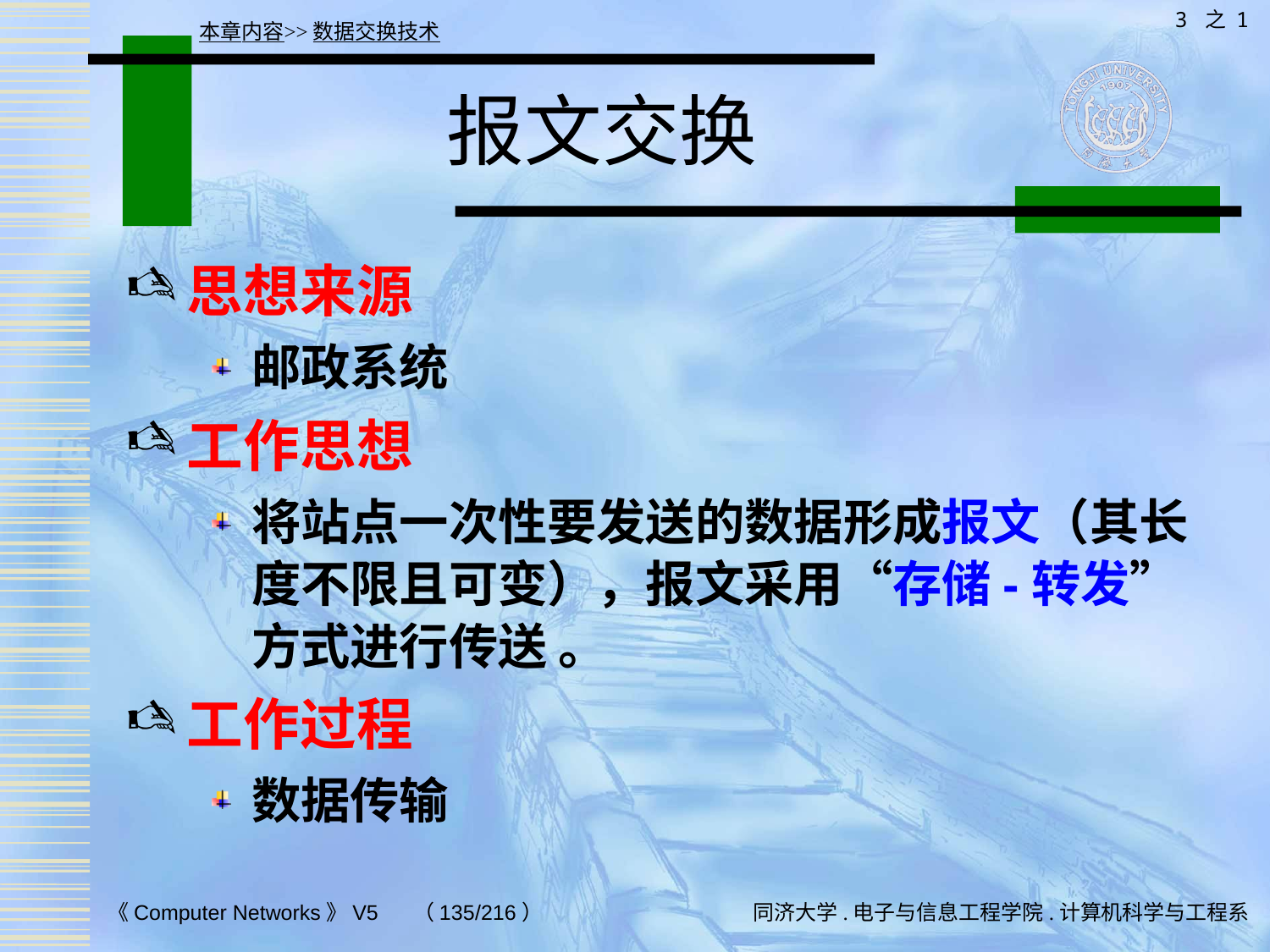

3 之 1
本章内容>>数据交换技术
# 报文交换
思想来源
邮政系统
工作思想
将站点一次性要发送的数据形成报文（其长度不限且可变），报文采用“存储-转发”方式进行传送 。
工作过程
数据传输